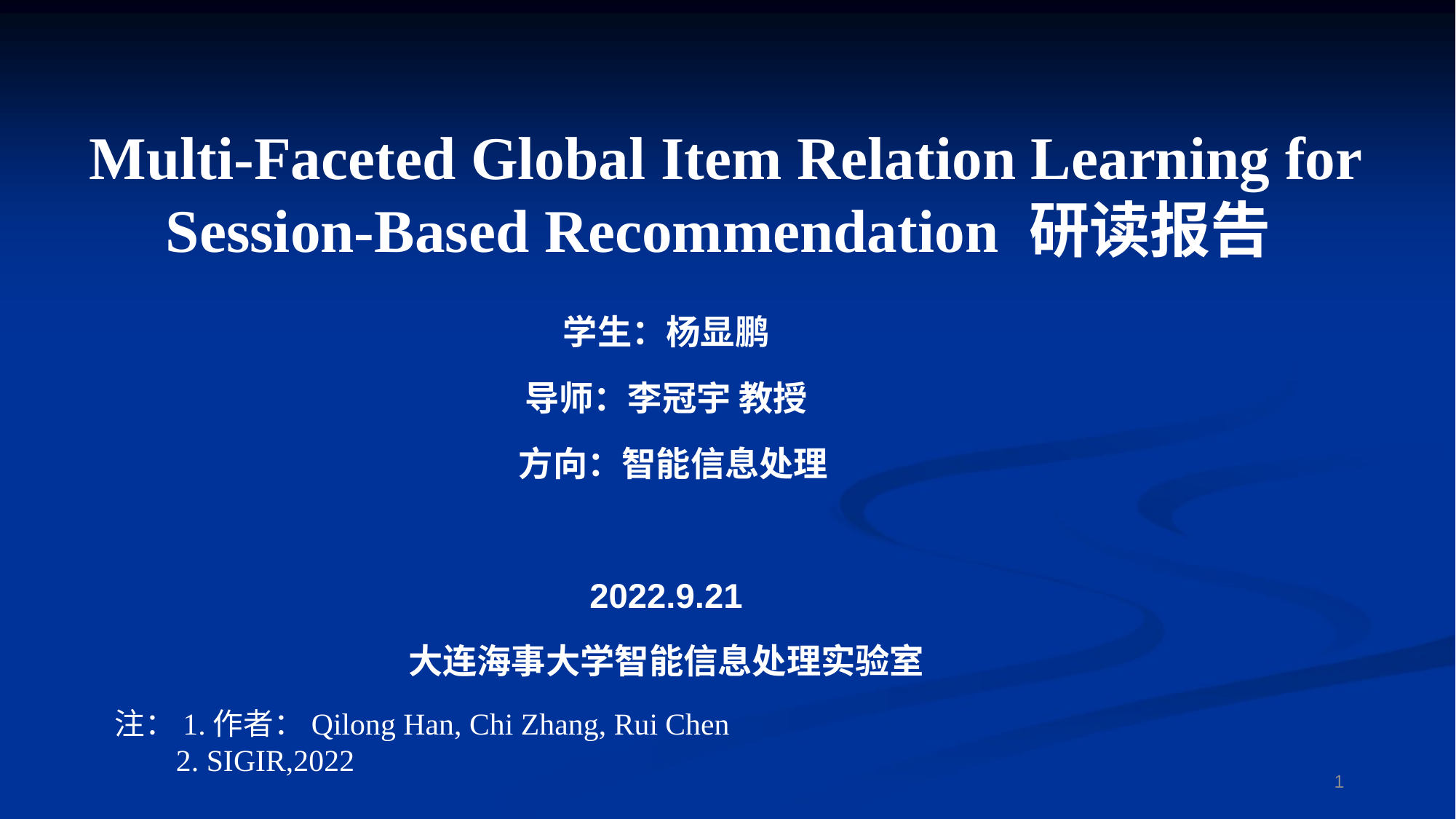

Multi-Faceted Global Item Relation Learning for Session-Based Recommendation 研读报告
学生：杨显鹏
导师：李冠宇 教授
 方向：智能信息处理

2022.9.21
大连海事大学智能信息处理实验室
注：1.作者：Qilong Han, Chi Zhang, Rui Chen
        2. SIGIR,2022
1